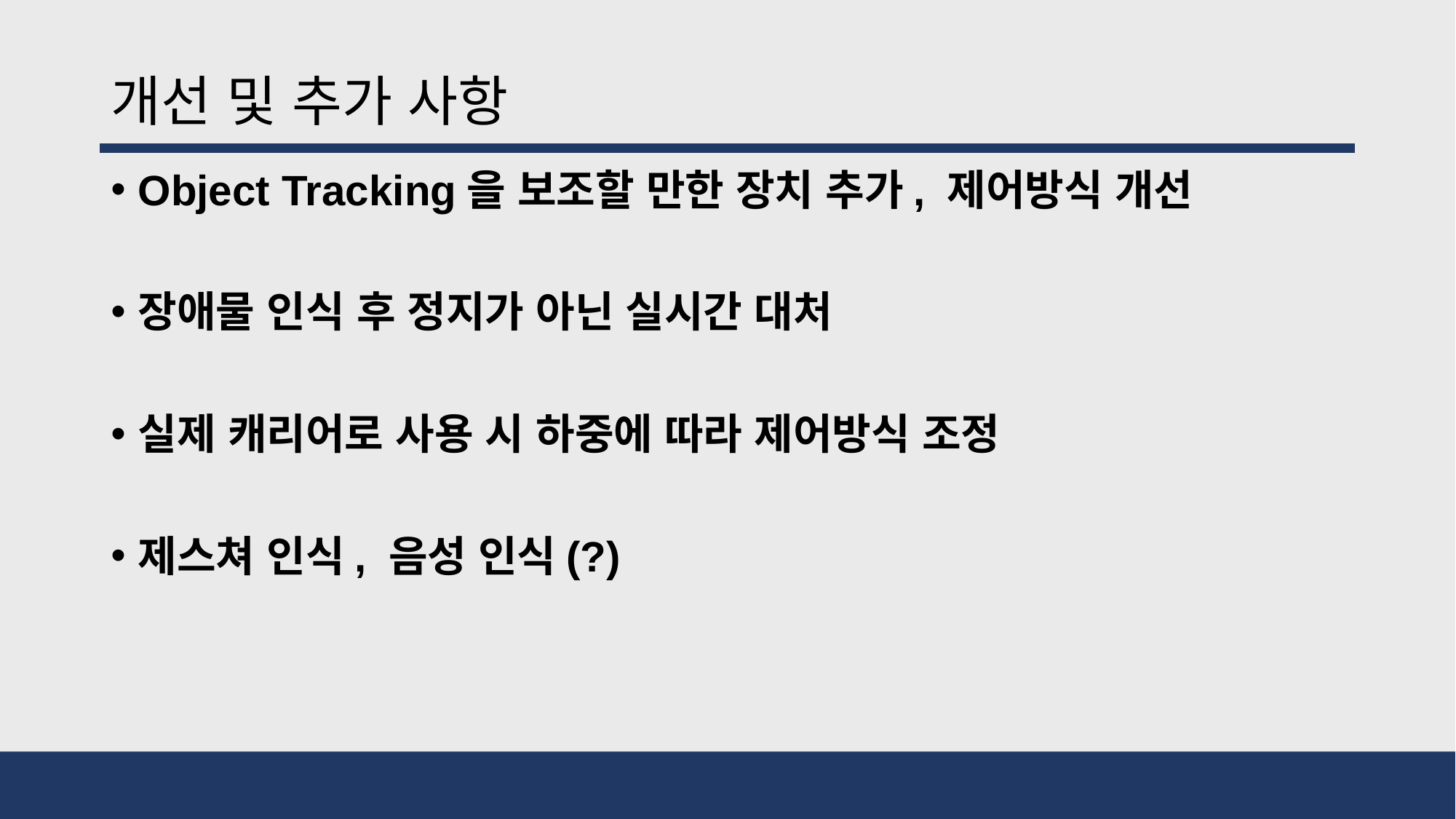

# 개선 및 추가 사항
Object Tracking을 보조할 만한 장치 추가, 제어방식 개선

장애물 인식 후 정지가 아닌 실시간 대처

실제 캐리어로 사용 시 하중에 따라 제어방식 조정

제스쳐 인식, 음성 인식(?)